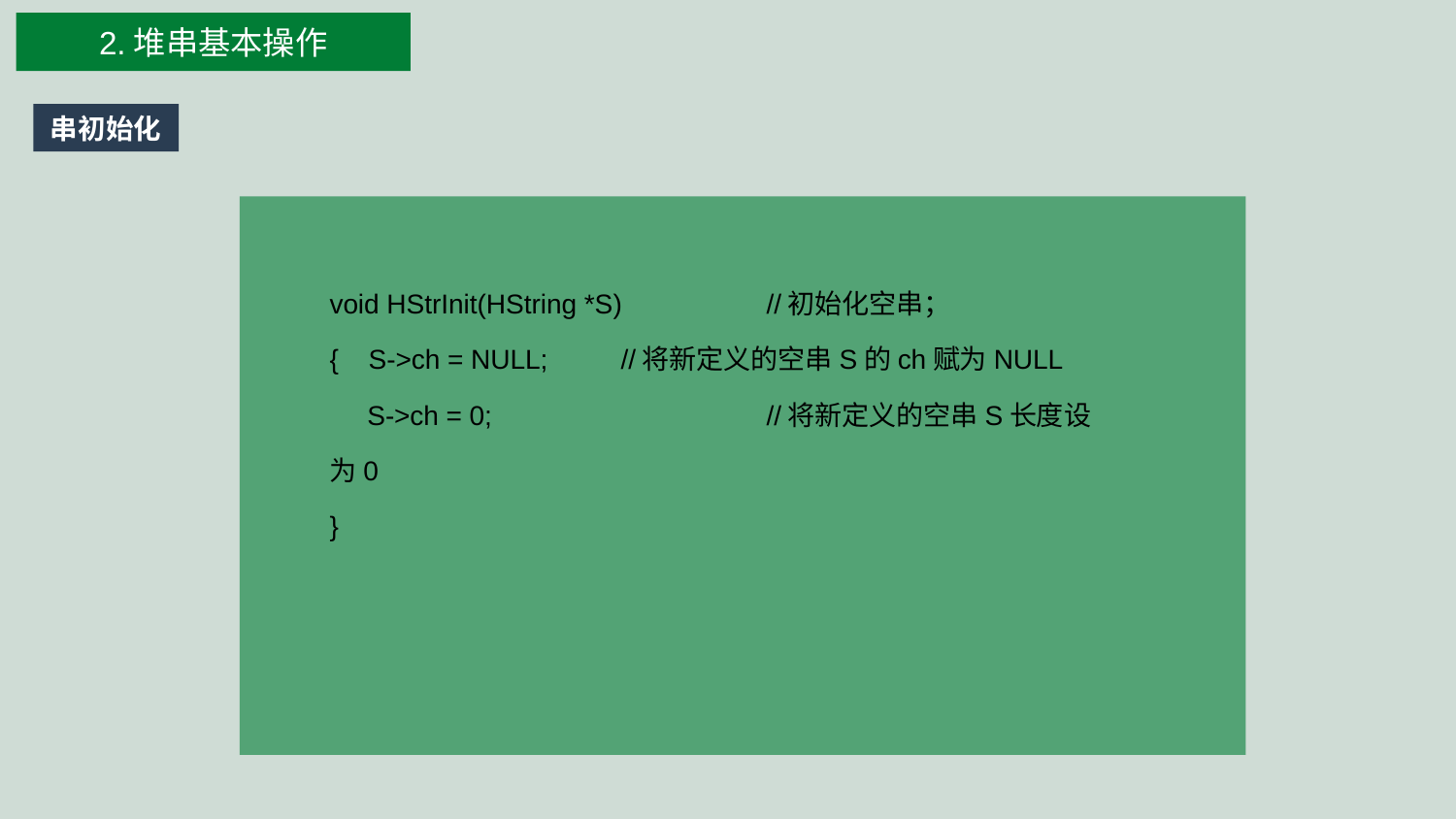

2.堆串基本操作
串初始化

void HStrInit(HString *S) 	//初始化空串；
{    S->ch = NULL;	//将新定义的空串S的ch赋为NULL
     S->ch = 0;		//将新定义的空串S长度设为0
}